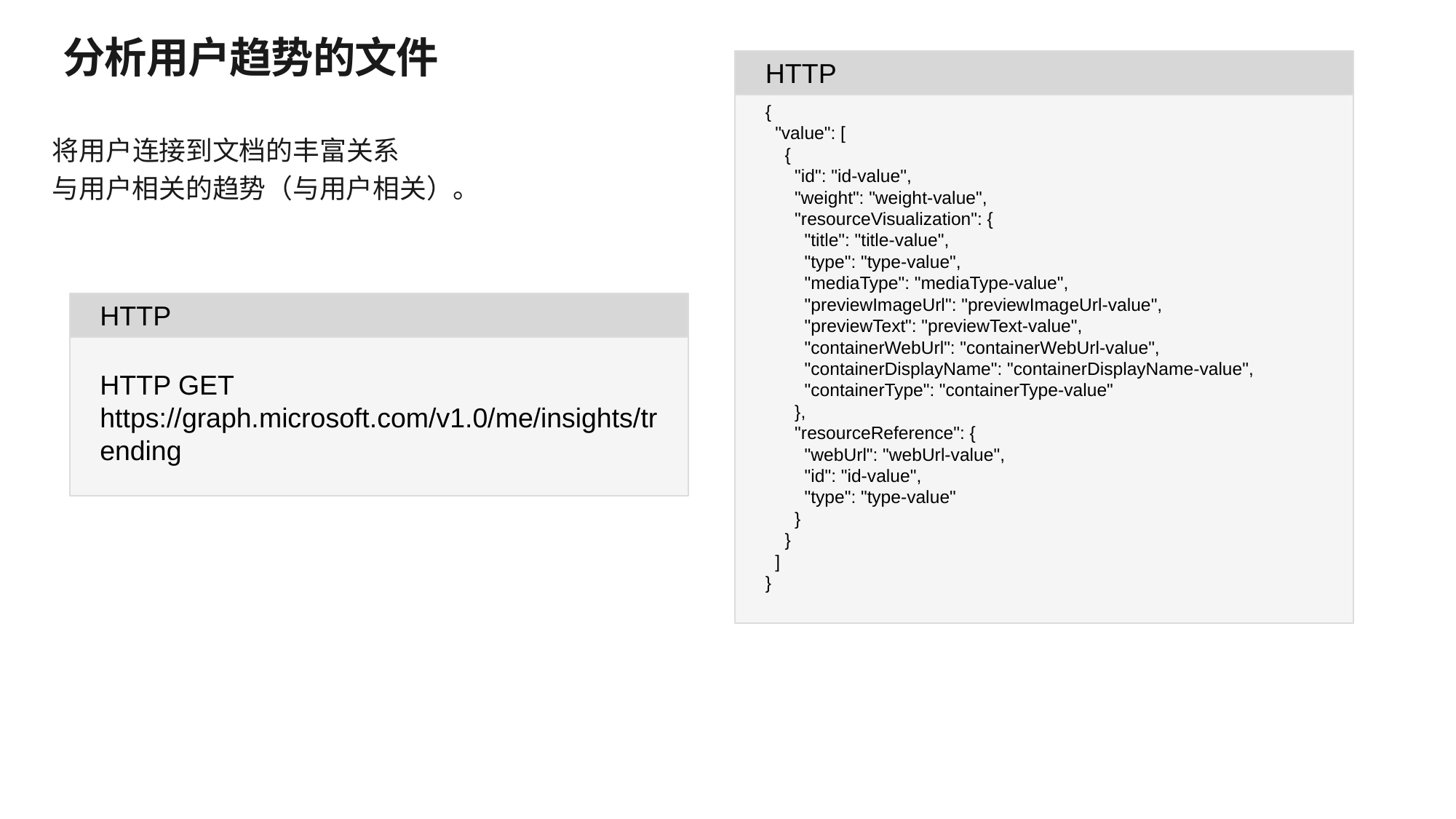

# 分析用户趋势的文件
HTTP
{
  "value": [
    {
      "id": "id-value",
      "weight": "weight-value",
      "resourceVisualization": {
        "title": "title-value",
        "type": "type-value",
        "mediaType": "mediaType-value",
        "previewImageUrl": "previewImageUrl-value",
        "previewText": "previewText-value",
        "containerWebUrl": "containerWebUrl-value",
        "containerDisplayName": "containerDisplayName-value",
        "containerType": "containerType-value"
      },
      "resourceReference": {
        "webUrl": "webUrl-value",
        "id": "id-value",
        "type": "type-value"
      }
    }
  ]
}
将用户连接到文档的丰富关系
与用户相关的趋势（与用户相关）。
HTTP
HTTP GET https://graph.microsoft.com/v1.0/me/insights/trending